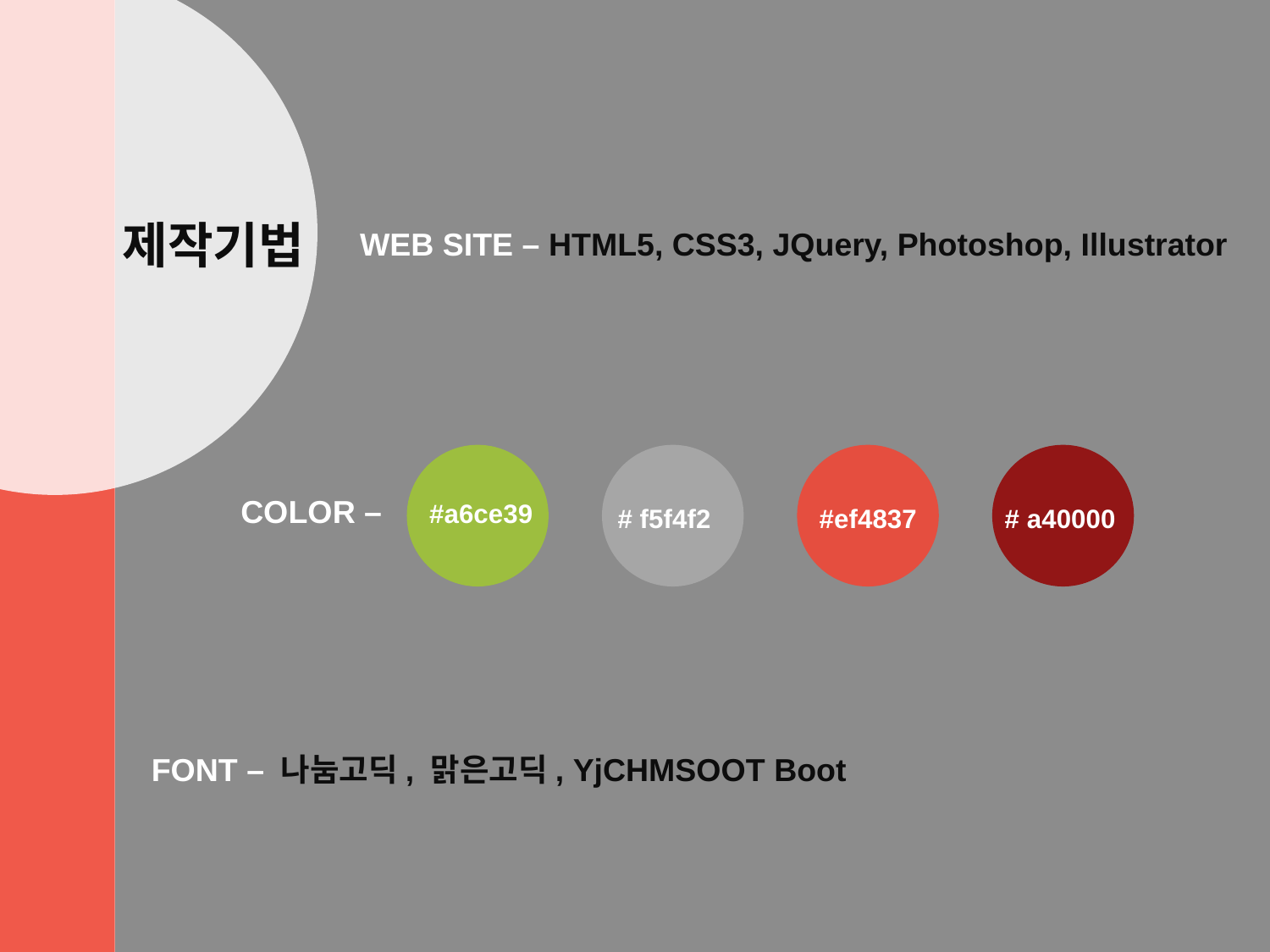

제작기법
WEB SITE – HTML5, CSS3, JQuery, Photoshop, Illustrator

COLOR –
#a6ce39
# f5f4f2
#ef4837
# a40000
FONT – 나눔고딕, 맑은고딕, YjCHMSOOT Boot